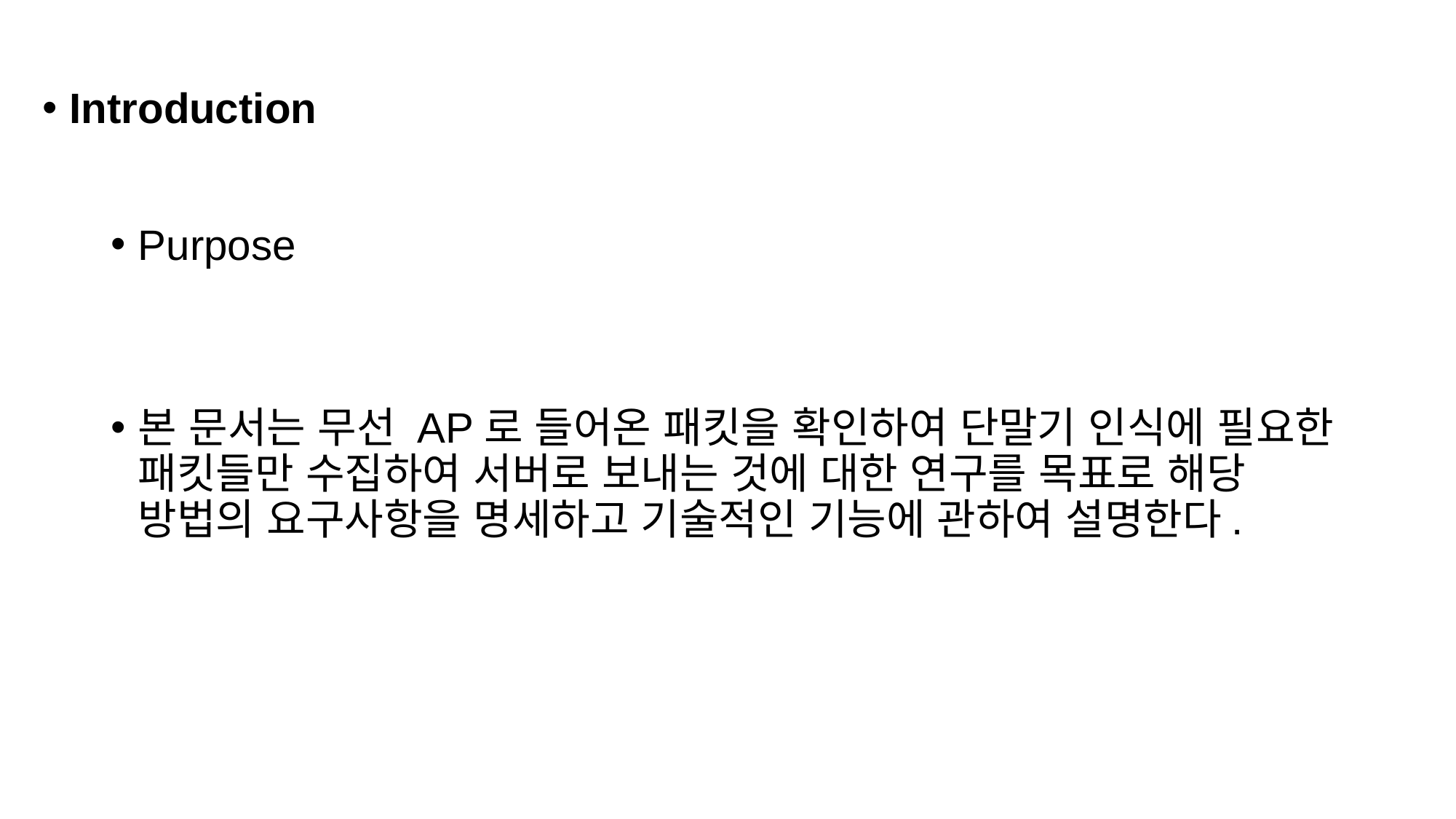

Introduction
Purpose

본 문서는 무선 AP로 들어온 패킷을 확인하여 단말기 인식에 필요한 패킷들만 수집하여 서버로 보내는 것에 대한 연구를 목표로 해당 방법의 요구사항을 명세하고 기술적인 기능에 관하여 설명한다.